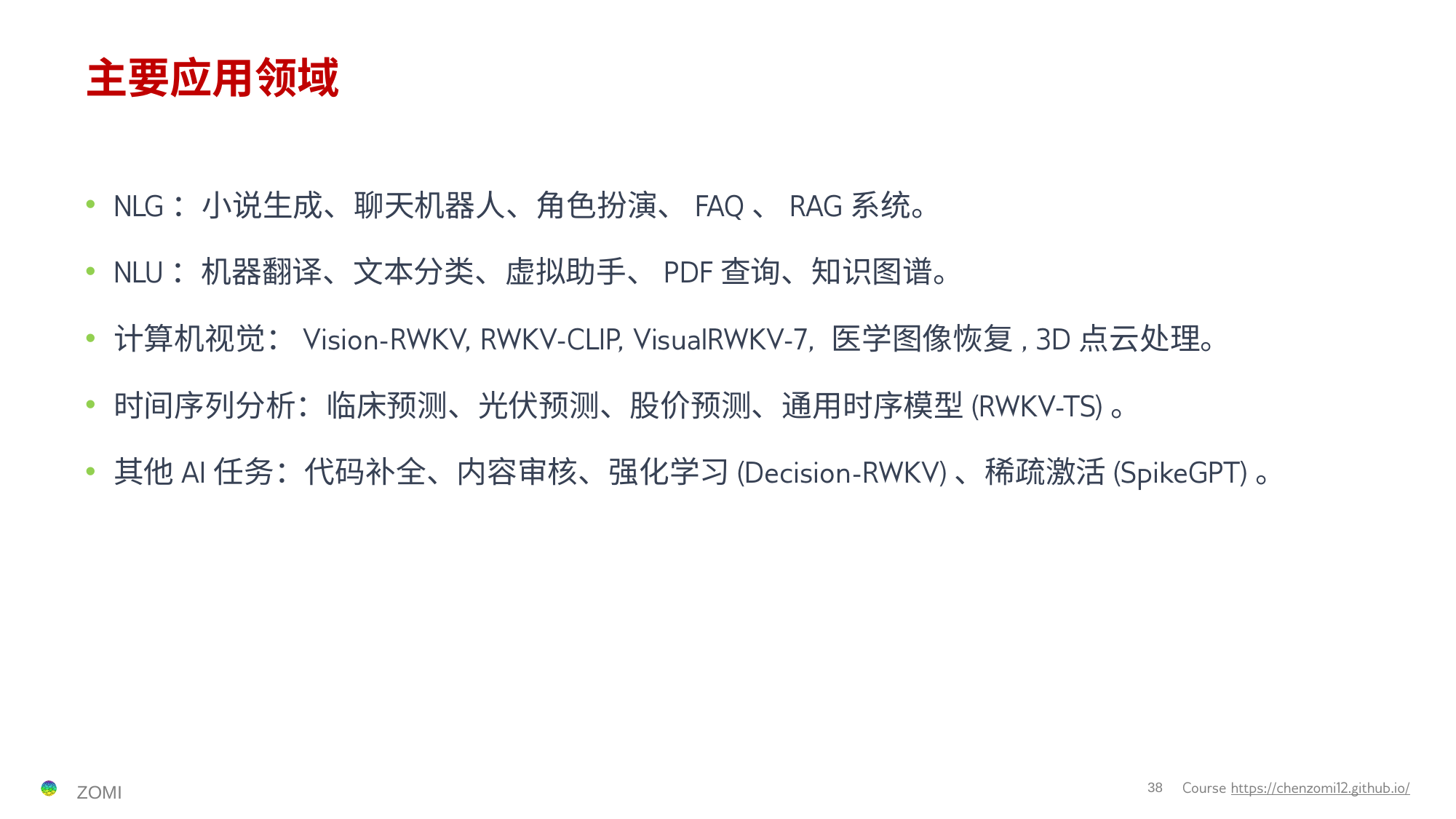

# 主要应用领域
NLG：小说生成、聊天机器人、角色扮演、FAQ、RAG系统。
NLU：机器翻译、文本分类、虚拟助手、PDF查询、知识图谱。
计算机视觉：Vision-RWKV, RWKV-CLIP, VisualRWKV-7, 医学图像恢复, 3D点云处理。
时间序列分析：临床预测、光伏预测、股价预测、通用时序模型(RWKV-TS)。
其他AI任务：代码补全、内容审核、强化学习(Decision-RWKV)、稀疏激活(SpikeGPT)。